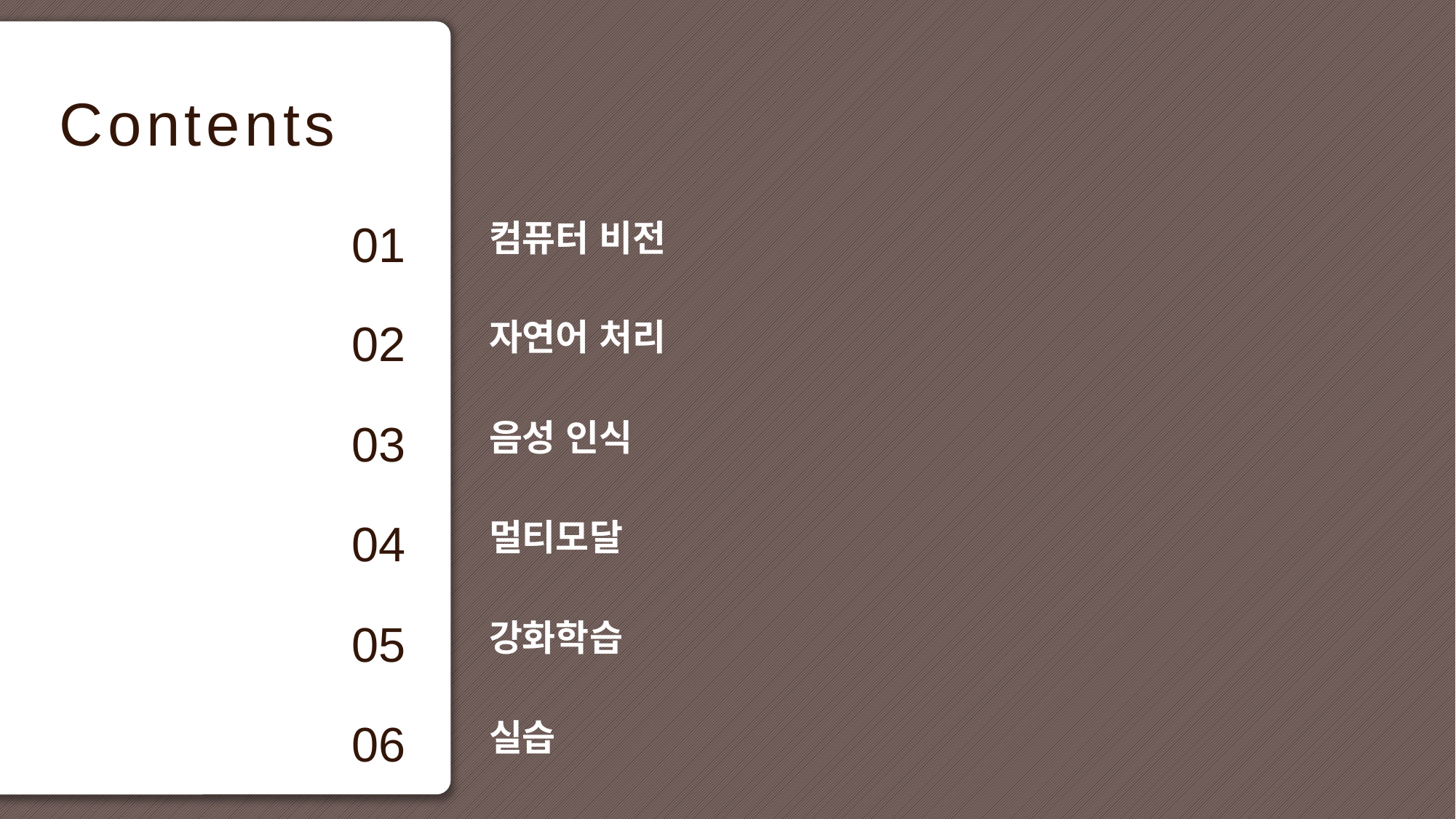

01
컴퓨터 비전
02
자연어 처리
03
음성 인식
04
멀티모달
05
강화학습
06
실습